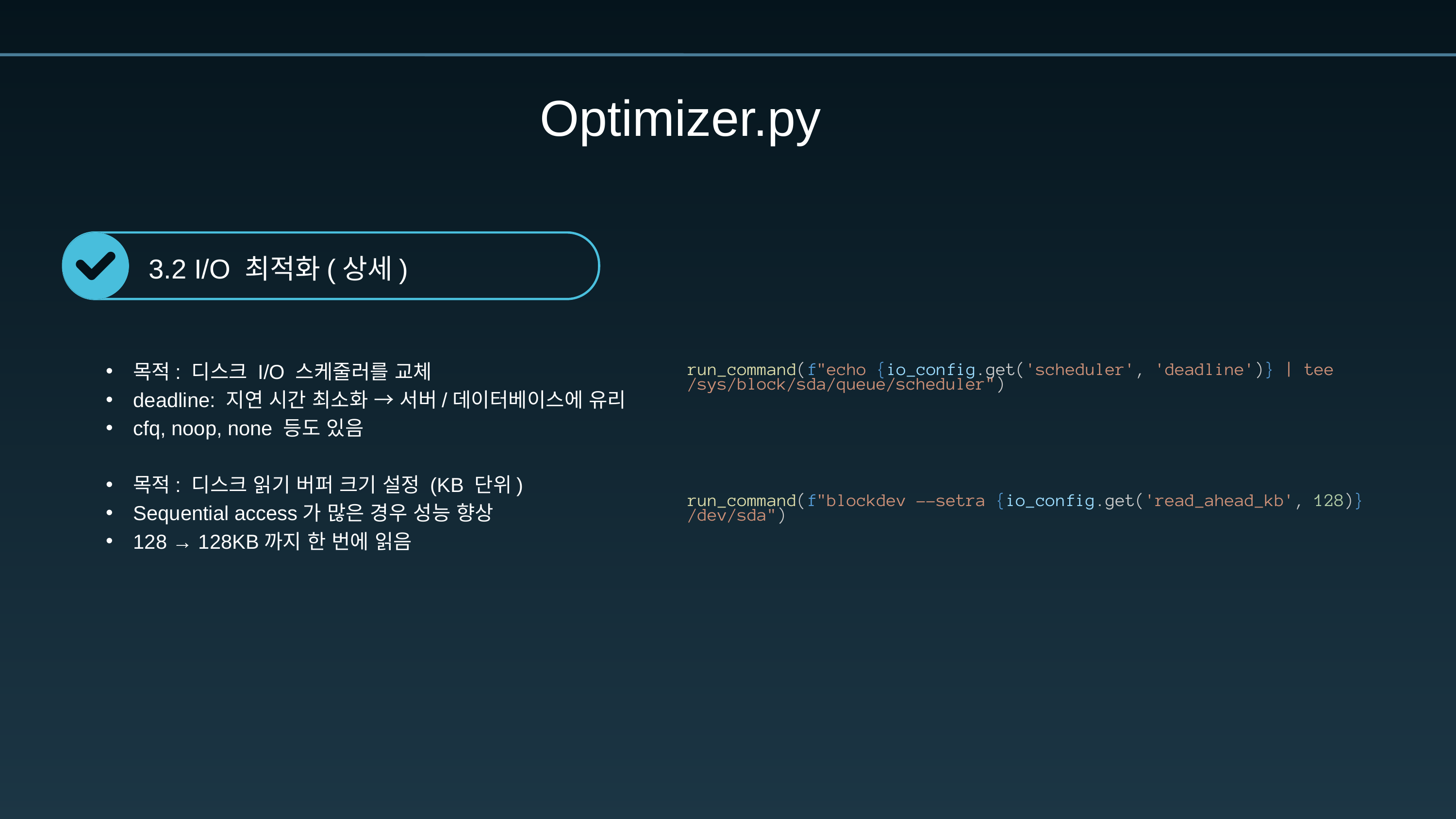

Optimizer.py

3.2 I/O 최적화(상세)
목적: 디스크 I/O 스케줄러를 교체
deadline: 지연 시간 최소화 → 서버/데이터베이스에 유리
cfq, noop, none 등도 있음

목적: 디스크 읽기 버퍼 크기 설정 (KB 단위)
Sequential access가 많은 경우 성능 향상
128 → 128KB까지 한 번에 읽음
run_command(f"echo {io_config.get('scheduler', 'deadline')} | tee /sys/block/sda/queue/scheduler")
run_command(f"blockdev --setra {io_config.get('read_ahead_kb', 128)} /dev/sda")